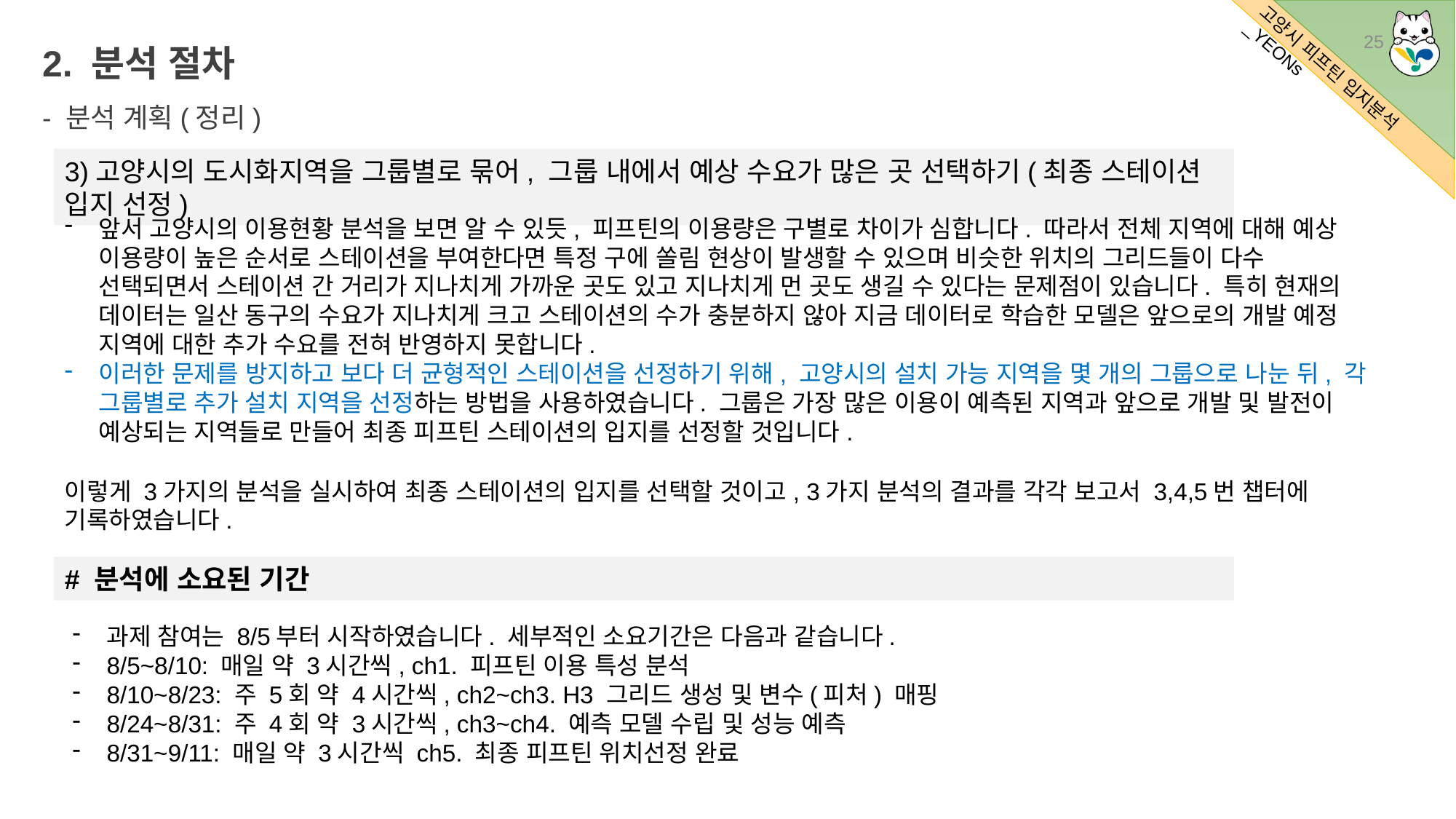

2. 분석 절차
- 분석 계획(정리)
25
3)고양시의 도시화지역을 그룹별로 묶어, 그룹 내에서 예상 수요가 많은 곳 선택하기(최종 스테이션 입지 선정)
앞서 고양시의 이용현황 분석을 보면 알 수 있듯, 피프틴의 이용량은 구별로 차이가 심합니다. 따라서 전체 지역에 대해 예상 이용량이 높은 순서로 스테이션을 부여한다면 특정 구에 쏠림 현상이 발생할 수 있으며 비슷한 위치의 그리드들이 다수 선택되면서 스테이션 간 거리가 지나치게 가까운 곳도 있고 지나치게 먼 곳도 생길 수 있다는 문제점이 있습니다. 특히 현재의 데이터는 일산 동구의 수요가 지나치게 크고 스테이션의 수가 충분하지 않아 지금 데이터로 학습한 모델은 앞으로의 개발 예정 지역에 대한 추가 수요를 전혀 반영하지 못합니다.
이러한 문제를 방지하고 보다 더 균형적인 스테이션을 선정하기 위해, 고양시의 설치 가능 지역을 몇 개의 그룹으로 나눈 뒤, 각 그룹별로 추가 설치 지역을 선정하는 방법을 사용하였습니다. 그룹은 가장 많은 이용이 예측된 지역과 앞으로 개발 및 발전이 예상되는 지역들로 만들어 최종 피프틴 스테이션의 입지를 선정할 것입니다.
이렇게 3가지의 분석을 실시하여 최종 스테이션의 입지를 선택할 것이고, 3가지 분석의 결과를 각각 보고서 3,4,5번 챕터에 기록하였습니다.
# 분석에 소요된 기간
과제 참여는 8/5부터 시작하였습니다. 세부적인 소요기간은 다음과 같습니다.
8/5~8/10: 매일 약 3시간씩, ch1. 피프틴 이용 특성 분석
8/10~8/23: 주 5회 약 4시간씩, ch2~ch3. H3 그리드 생성 및 변수(피처) 매핑
8/24~8/31: 주 4회 약 3시간씩, ch3~ch4. 예측 모델 수립 및 성능 예측
8/31~9/11: 매일 약 3시간씩 ch5. 최종 피프틴 위치선정 완료